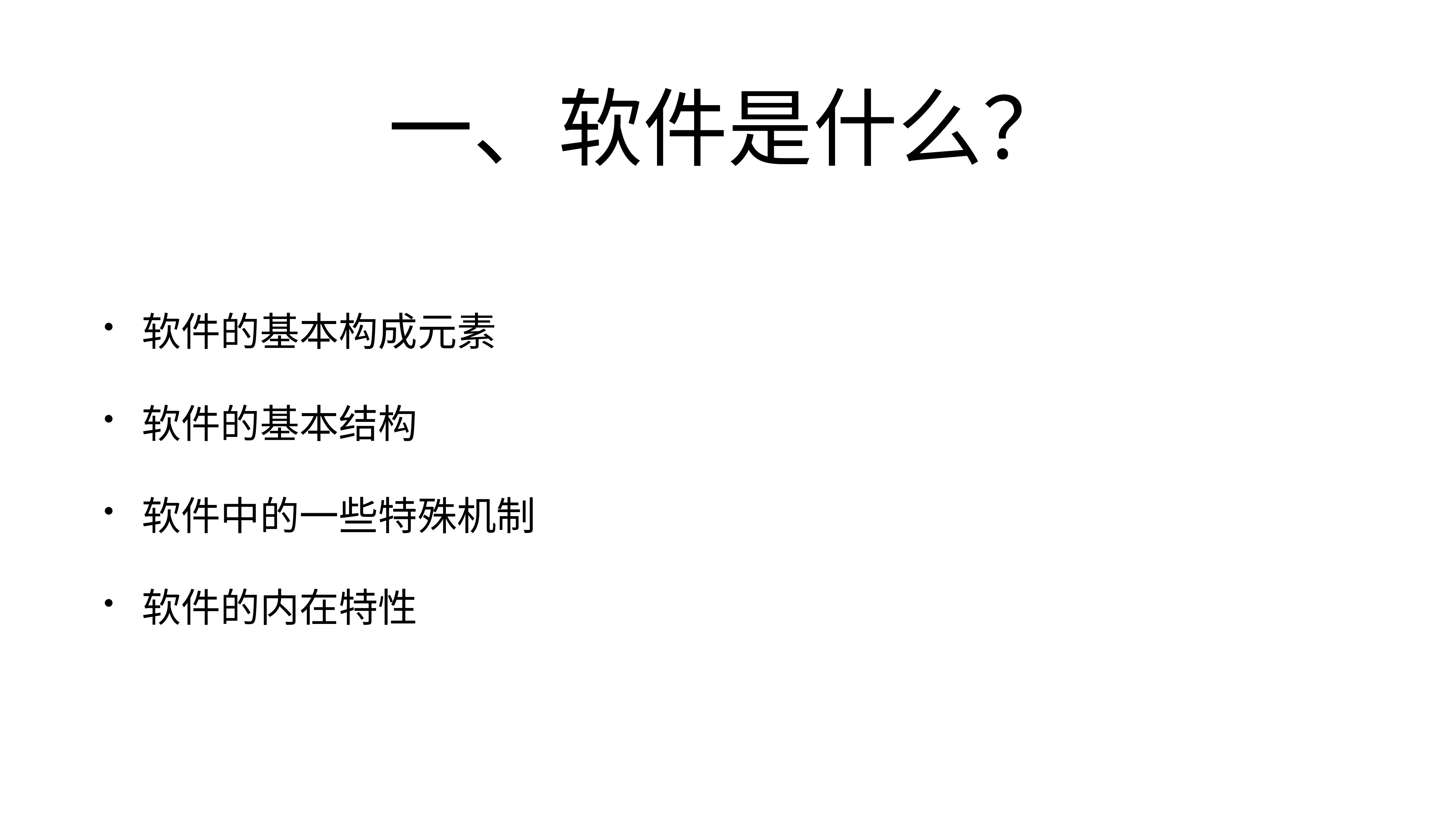

# 一、软件是什么？
软件的基本构成元素
软件的基本结构
软件中的一些特殊机制
软件的内在特性